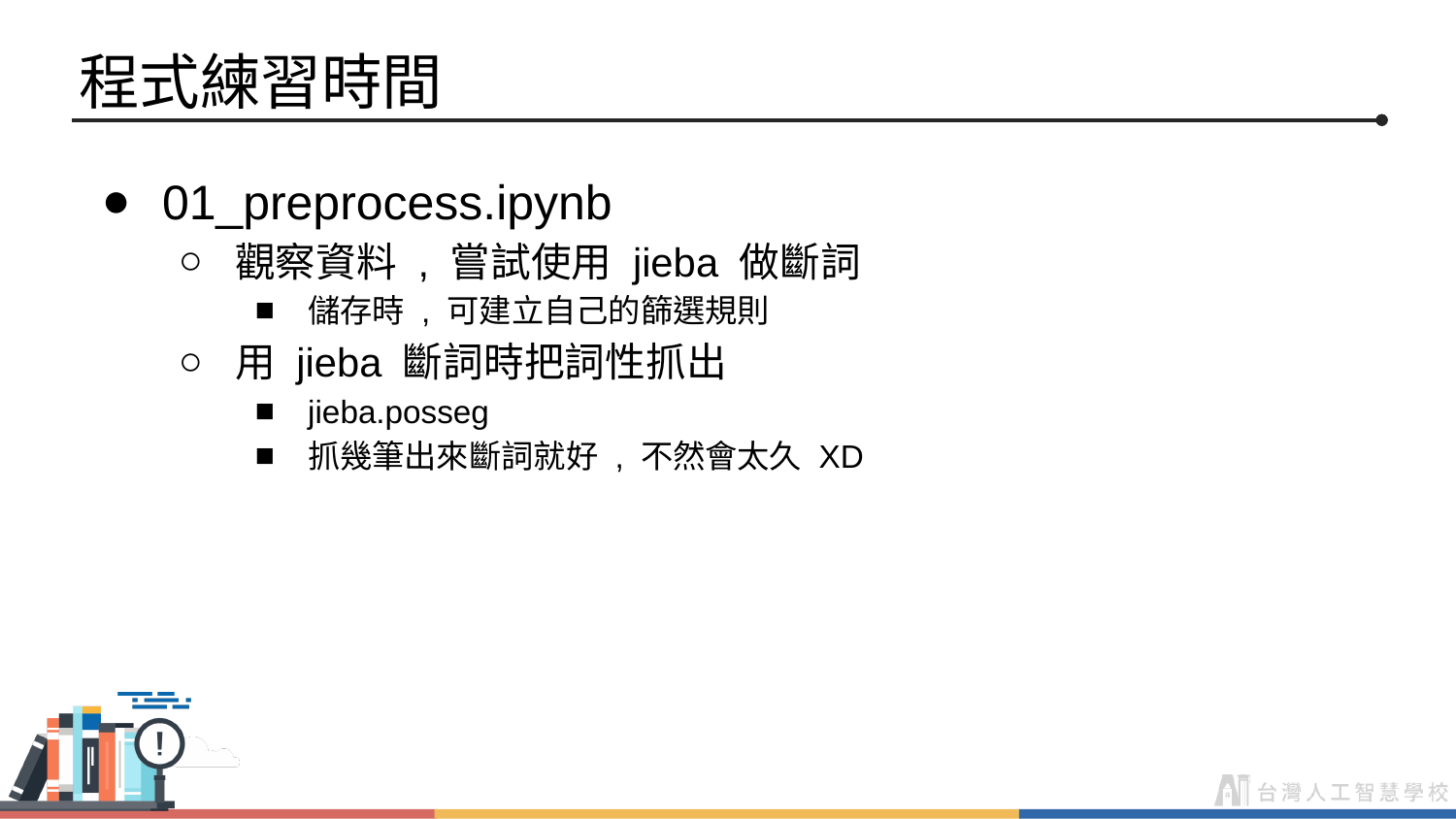

# 程式練習時間
01_preprocess.ipynb
觀察資料 , 嘗試使用 jieba 做斷詞
儲存時 , 可建立自己的篩選規則
用 jieba 斷詞時把詞性抓出
jieba.posseg
抓幾筆出來斷詞就好 , 不然會太久 XD